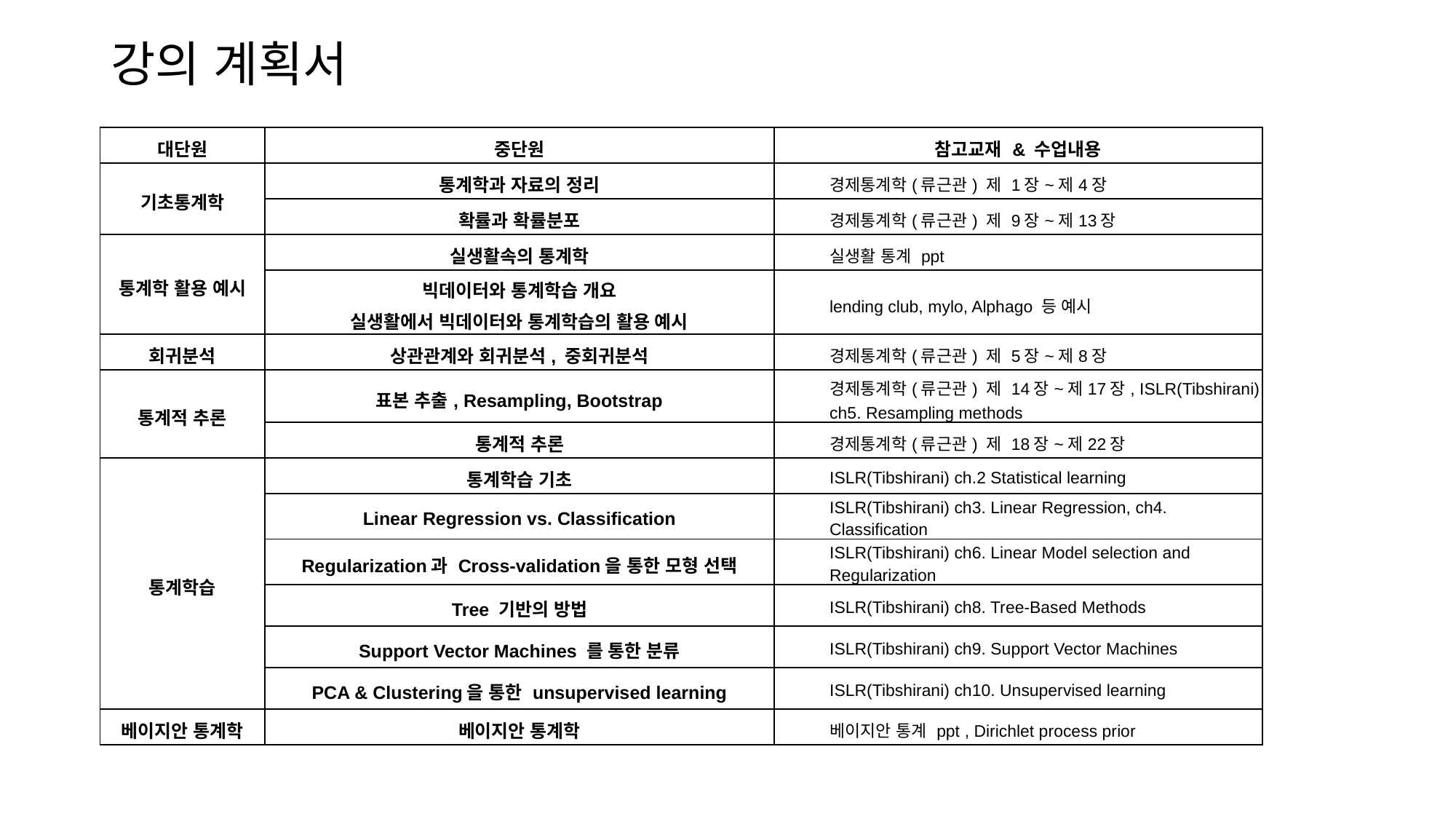

# 강의 계획서
| 대단원 | 중단원 | 참고교재 & 수업내용 |
| --- | --- | --- |
| 기초통계학 | 통계학과 자료의 정리 | 경제통계학(류근관) 제 1장~제4장 |
|  | 확률과 확률분포 | 경제통계학(류근관) 제 9장~제13장 |
| 통계학 활용 예시 | 실생활속의 통계학 | 실생활 통계 ppt |
|  | 빅데이터와 통계학습 개요 실생활에서 빅데이터와 통계학습의 활용 예시 | lending club, mylo, Alphago 등 예시 |
| 회귀분석 | 상관관계와 회귀분석, 중회귀분석 | 경제통계학(류근관) 제 5장~제8장 |
| 통계적 추론 | 표본 추출, Resampling, Bootstrap | 경제통계학(류근관) 제 14장~제17장, ISLR(Tibshirani) ch5. Resampling methods |
|  | 통계적 추론 | 경제통계학(류근관) 제 18장~제22장 |
| 통계학습 | 통계학습 기초 | ISLR(Tibshirani) ch.2 Statistical learning |
|  | Linear Regression vs. Classification | ISLR(Tibshirani) ch3. Linear Regression, ch4. Classification |
|  | Regularization과 Cross-validation을 통한 모형 선택 | ISLR(Tibshirani) ch6. Linear Model selection and Regularization |
|  | Tree 기반의 방법 | ISLR(Tibshirani) ch8. Tree-Based Methods |
|  | Support Vector Machines 를 통한 분류 | ISLR(Tibshirani) ch9. Support Vector Machines |
|  | PCA & Clustering을 통한 unsupervised learning | ISLR(Tibshirani) ch10. Unsupervised learning |
| 베이지안 통계학 | 베이지안 통계학 | 베이지안 통계 ppt , Dirichlet process prior |